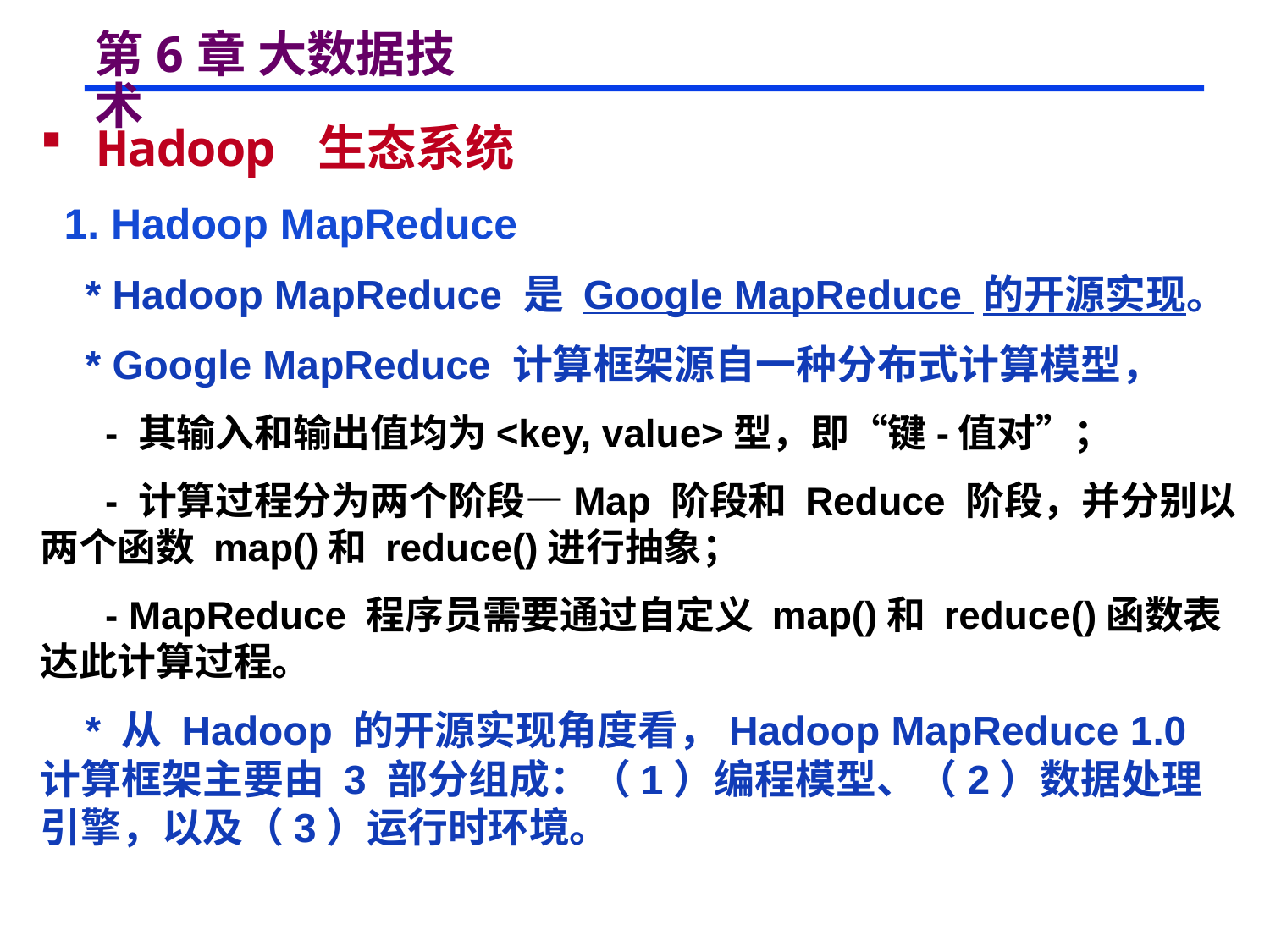

# 第6章 大数据技术
 Hadoop 生态系统
  1. Hadoop MapReduce
    * Hadoop MapReduce 是 Google MapReduce 的开源实现。
    * Google MapReduce 计算框架源自一种分布式计算模型，
      - 其输入和输出值均为<key, value>型，即“键-值对”；
      - 计算过程分为两个阶段—Map 阶段和 Reduce 阶段，并分别以两个函数 map()和 reduce()进行抽象；
      - MapReduce 程序员需要通过自定义 map()和 reduce()函数表达此计算过程。
    * 从 Hadoop 的开源实现角度看，Hadoop MapReduce 1.0 计算框架主要由 3 部分组成：（1）编程模型、（2）数据处理引擎，以及（3）运行时环境。